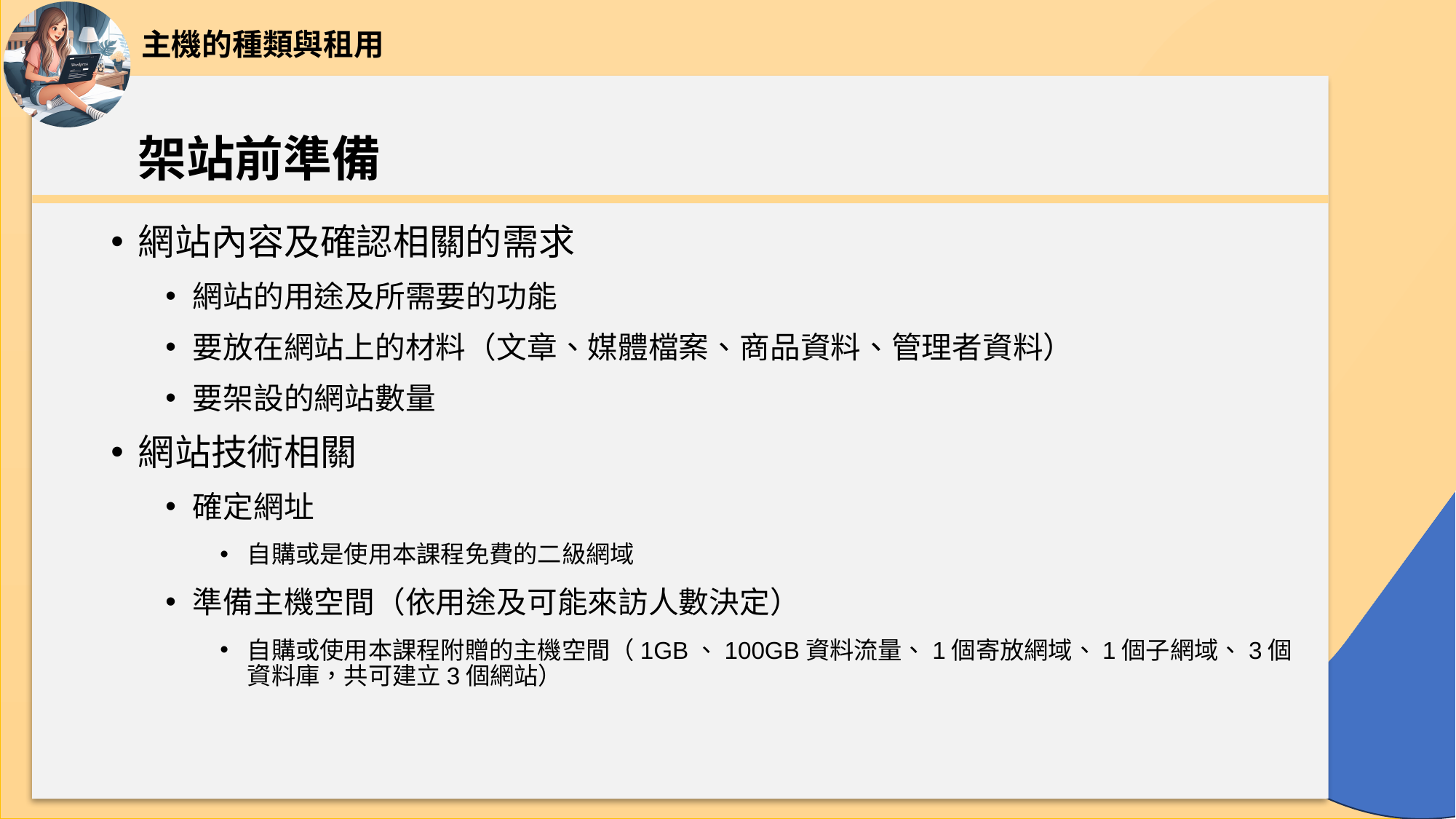

主機的種類與租用

# 架站前準備

網站內容及確認相關的需求
網站的用途及所需要的功能
要放在網站上的材料（文章、媒體檔案、商品資料、管理者資料）
要架設的網站數量
網站技術相關
確定網址
自購或是使用本課程免費的二級網域
準備主機空間（依用途及可能來訪人數決定）
自購或使用本課程附贈的主機空間（1GB、100GB資料流量、1個寄放網域、1個子網域、3個資料庫，共可建立3個網站）
31